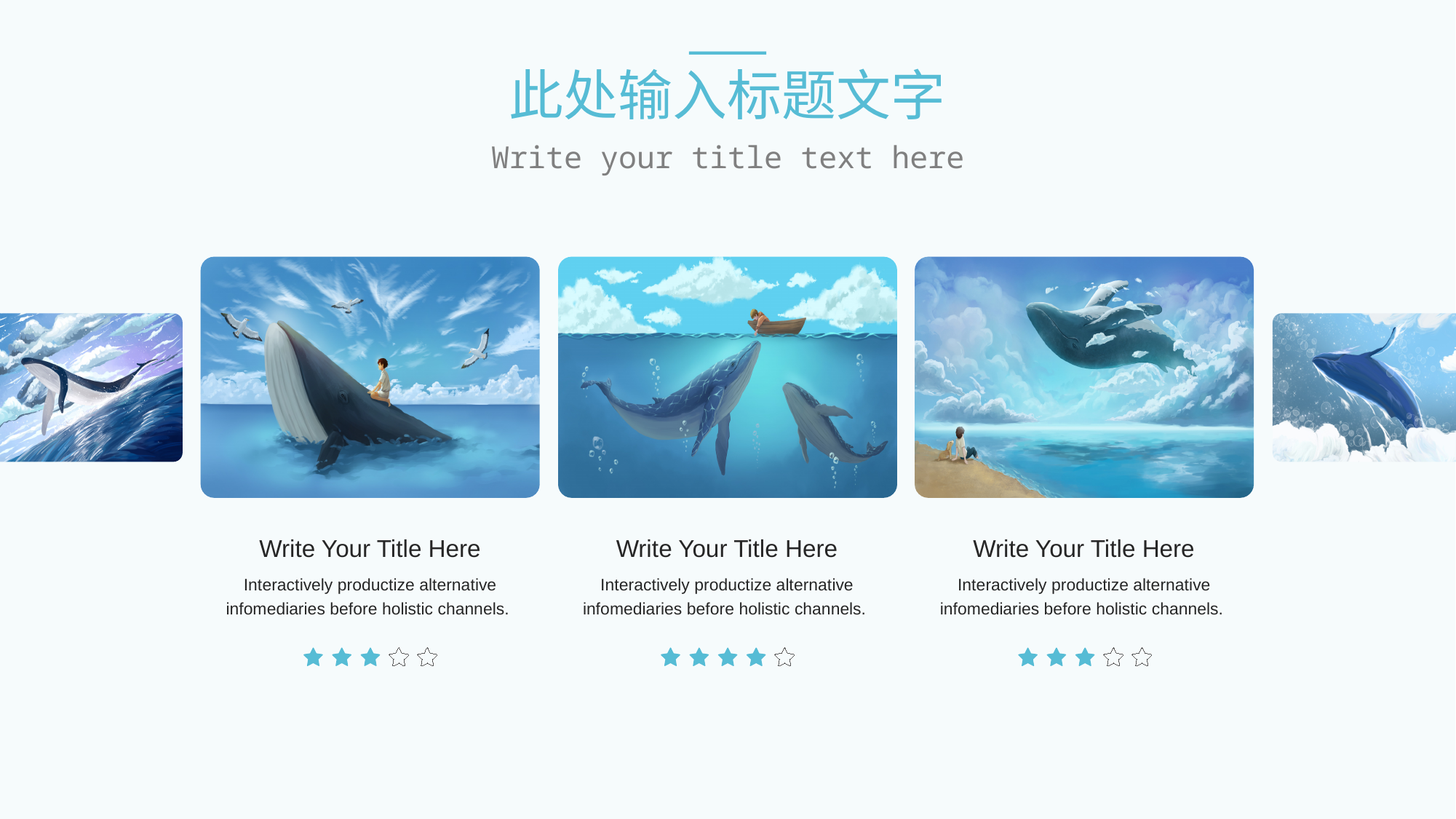

此处输入标题文字
Write your title text here

Write Your Title Here
Interactively productize alternative infomediaries before holistic channels.
Write Your Title Here
Interactively productize alternative infomediaries before holistic channels.
Write Your Title Here
Interactively productize alternative infomediaries before holistic channels.